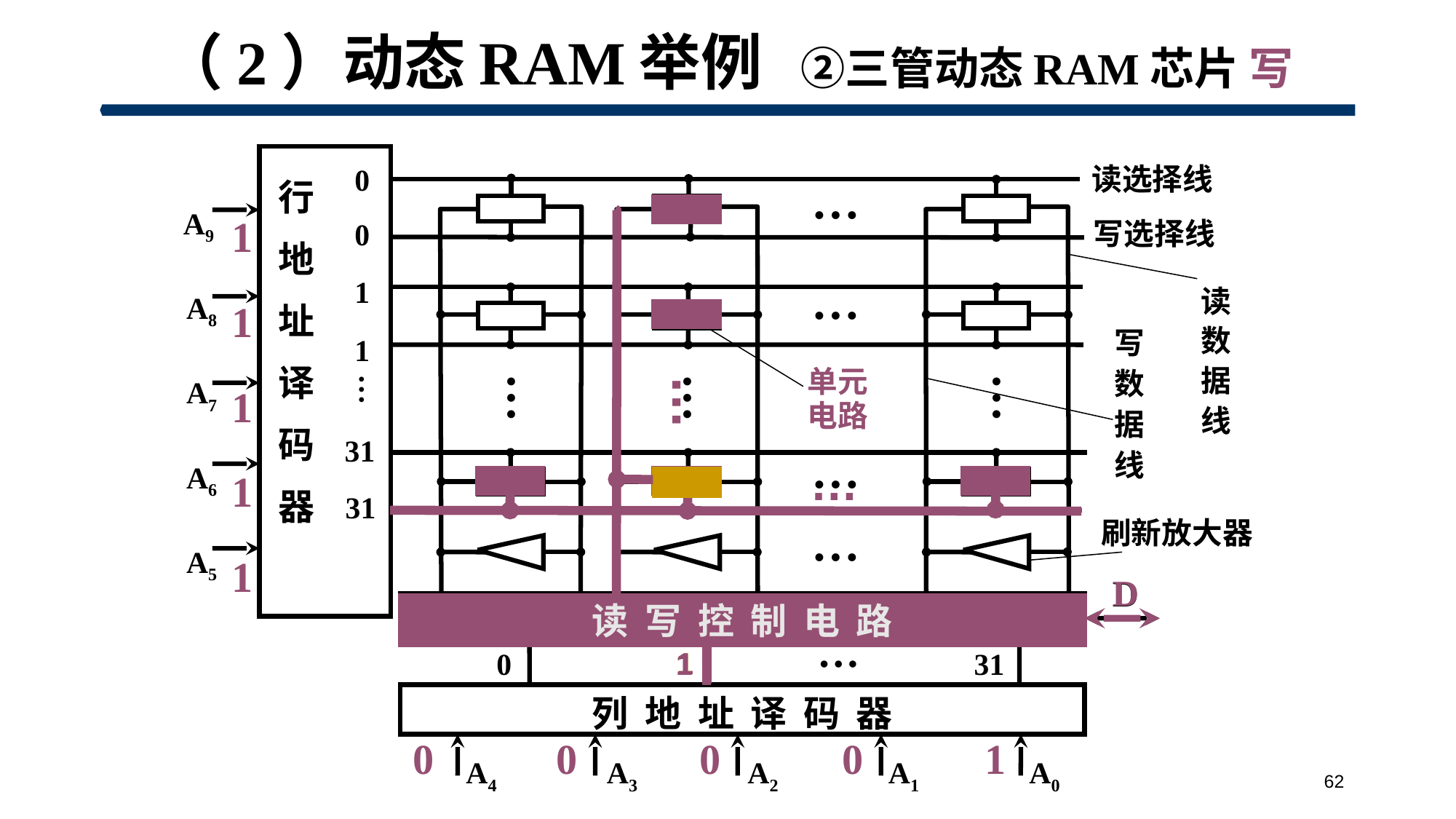

（2）动态RAM举例   ②三管动态RAM芯片 写

读选择线
0
…
…
…
…
行
地
址
译
码
器

写选择线
0

1
读
数
据
线

写
数
据
线
1

单元
…
…
…
…

电路
31

31

刷新放大器

D
读  写  控  制  电  路

…
0
1
31

列  地  址  译  码  器
A4

A3

A2

A1

A0

A9

A8

A7

A6

A5

…
1
1
1
1
1

…

D

读  写  控  制  电  路
1

1

1

0
0
0
0
1
62